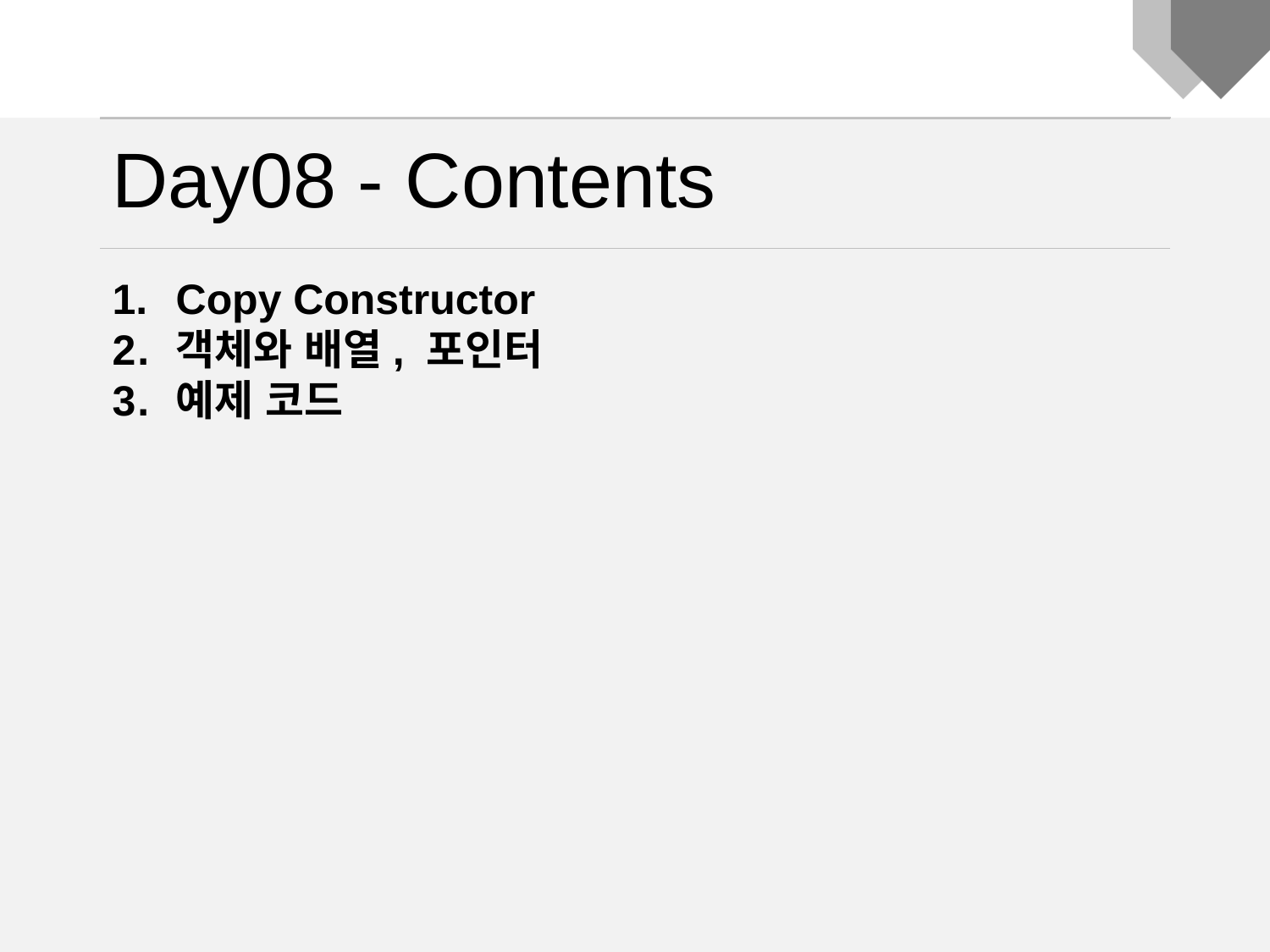

Day08 - Contents
Copy Constructor
객체와 배열, 포인터
예제 코드